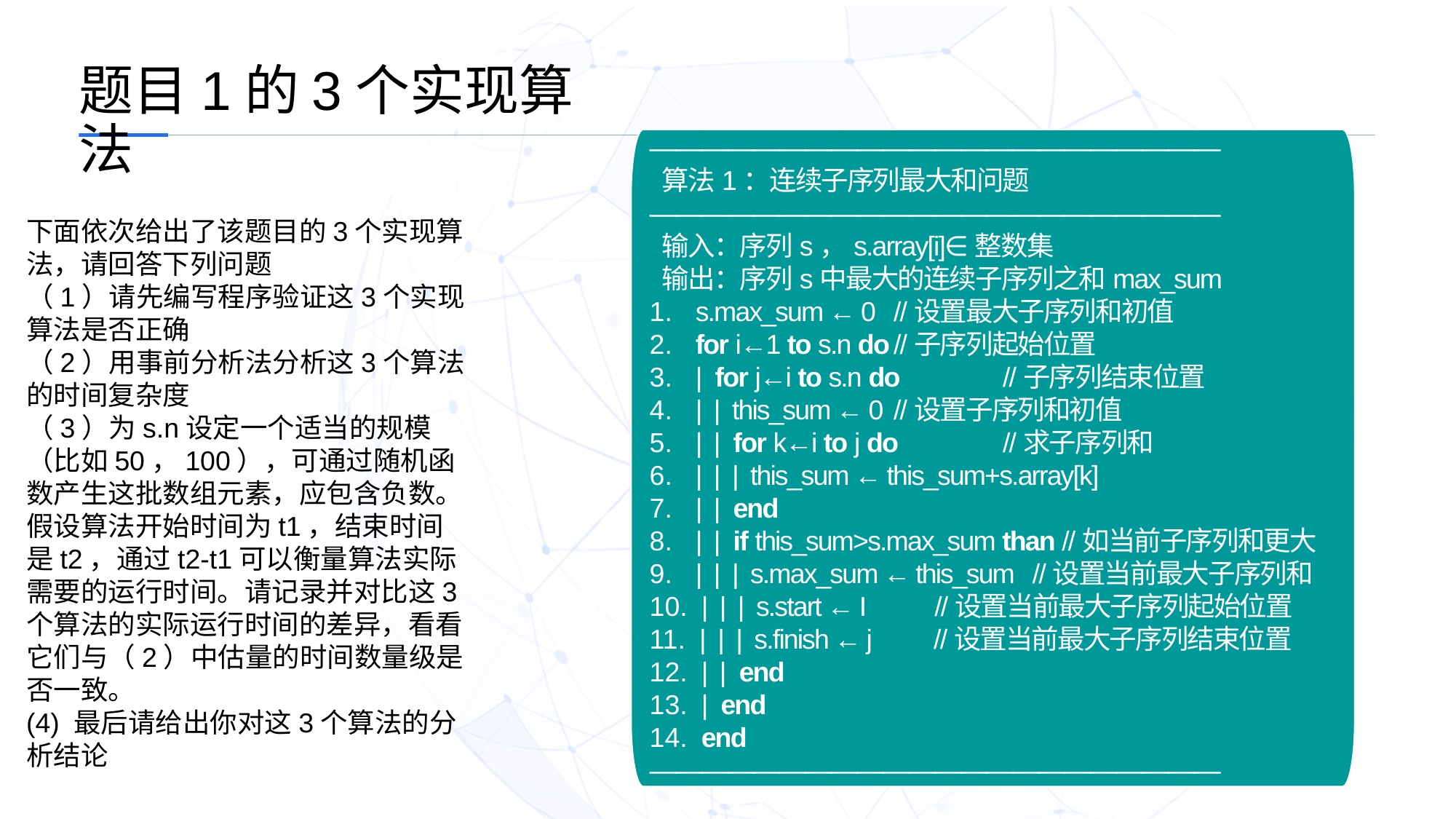

题目1的3个实现算法
——————————————————————
 算法1：连续子序列最大和问题
——————————————————————
 输入：序列s，s.array[i]∈整数集
 输出：序列s中最大的连续子序列之和max_sum
   s.max_sum ← 0	//设置最大子序列和初值
   for i←1 to s.n do	//子序列起始位置
   |  for j←i to s.n do	//子序列结束位置
   |  |  this_sum ← 0	//设置子序列和初值
   |  |  for k←i to j do 	//求子序列和
   |  |  |  this_sum ← this_sum+s.array[k]
   |  |  end
   |  |  if this_sum>s.max_sum than //如当前子序列和更大
   |  |  |  s.max_sum ← this_sum   //设置当前最大子序列和
  |  |  |  s.start ← I           //设置当前最大子序列起始位置
  |  |  |  s.finish ← j          //设置当前最大子序列结束位置
  |  |  end
  |  end
  end
——————————————————————
下面依次给出了该题目的3个实现算法，请回答下列问题
（1）请先编写程序验证这3个实现算法是否正确
（2）用事前分析法分析这3个算法的时间复杂度
（3）为s.n设定一个适当的规模（比如50，100），可通过随机函数产生这批数组元素，应包含负数。假设算法开始时间为t1，结束时间是t2，通过t2-t1可以衡量算法实际需要的运行时间。请记录并对比这3个算法的实际运行时间的差异，看看它们与（2）中估量的时间数量级是否一致。
(4) 最后请给出你对这3个算法的分析结论